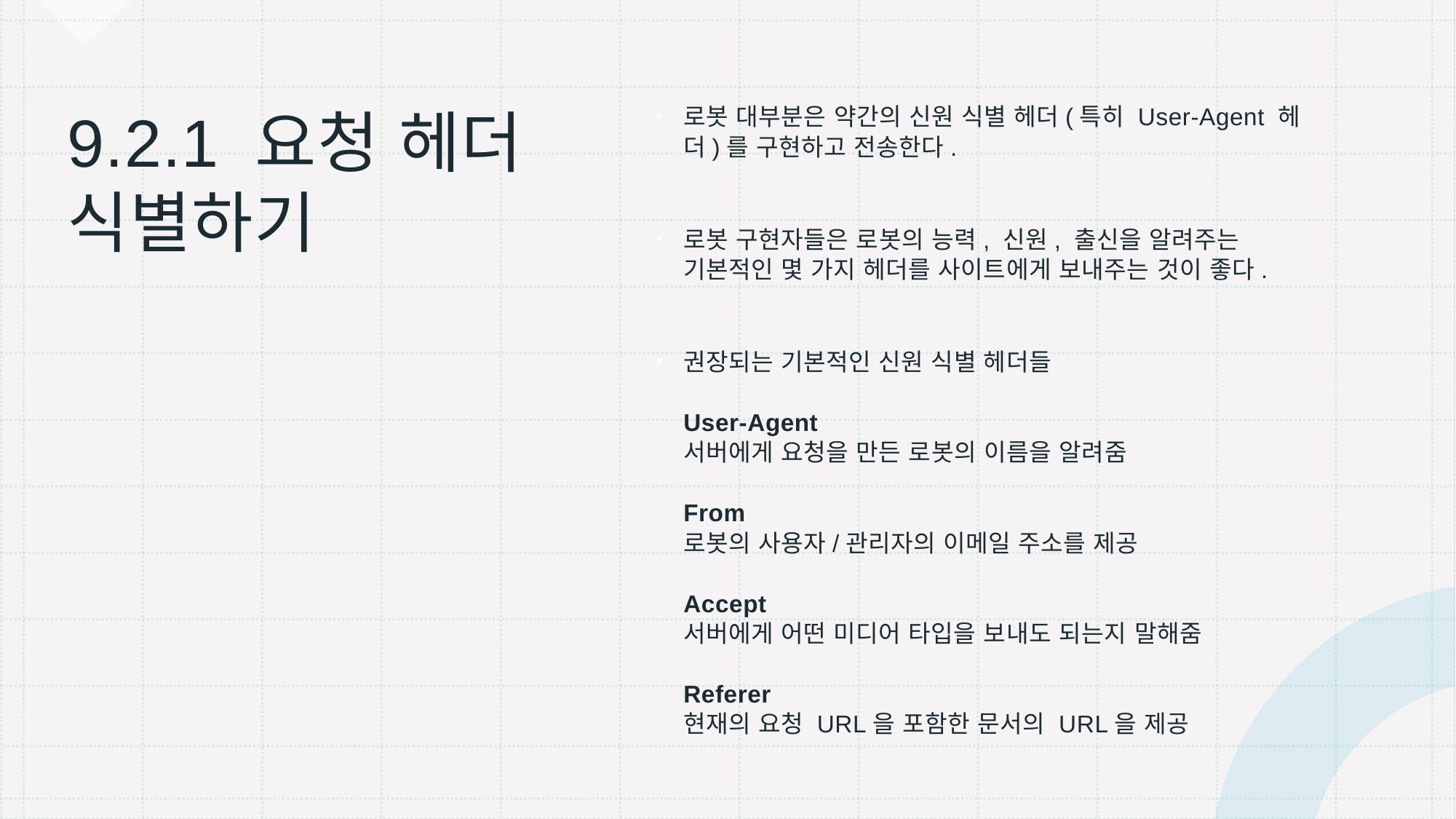

로봇 대부분은 약간의 신원 식별 헤더(특히 User-Agent 헤더)를 구현하고 전송한다.

로봇 구현자들은 로봇의 능력, 신원, 출신을 알려주는 기본적인 몇 가지 헤더를 사이트에게 보내주는 것이 좋다.

권장되는 기본적인 신원 식별 헤더들
User-Agent
서버에게 요청을 만든 로봇의 이름을 알려줌
From
로봇의 사용자/관리자의 이메일 주소를 제공
Accept
서버에게 어떤 미디어 타입을 보내도 되는지 말해줌
Referer
현재의 요청 URL을 포함한 문서의 URL을 제공
# 9.2.1 요청 헤더 식별하기